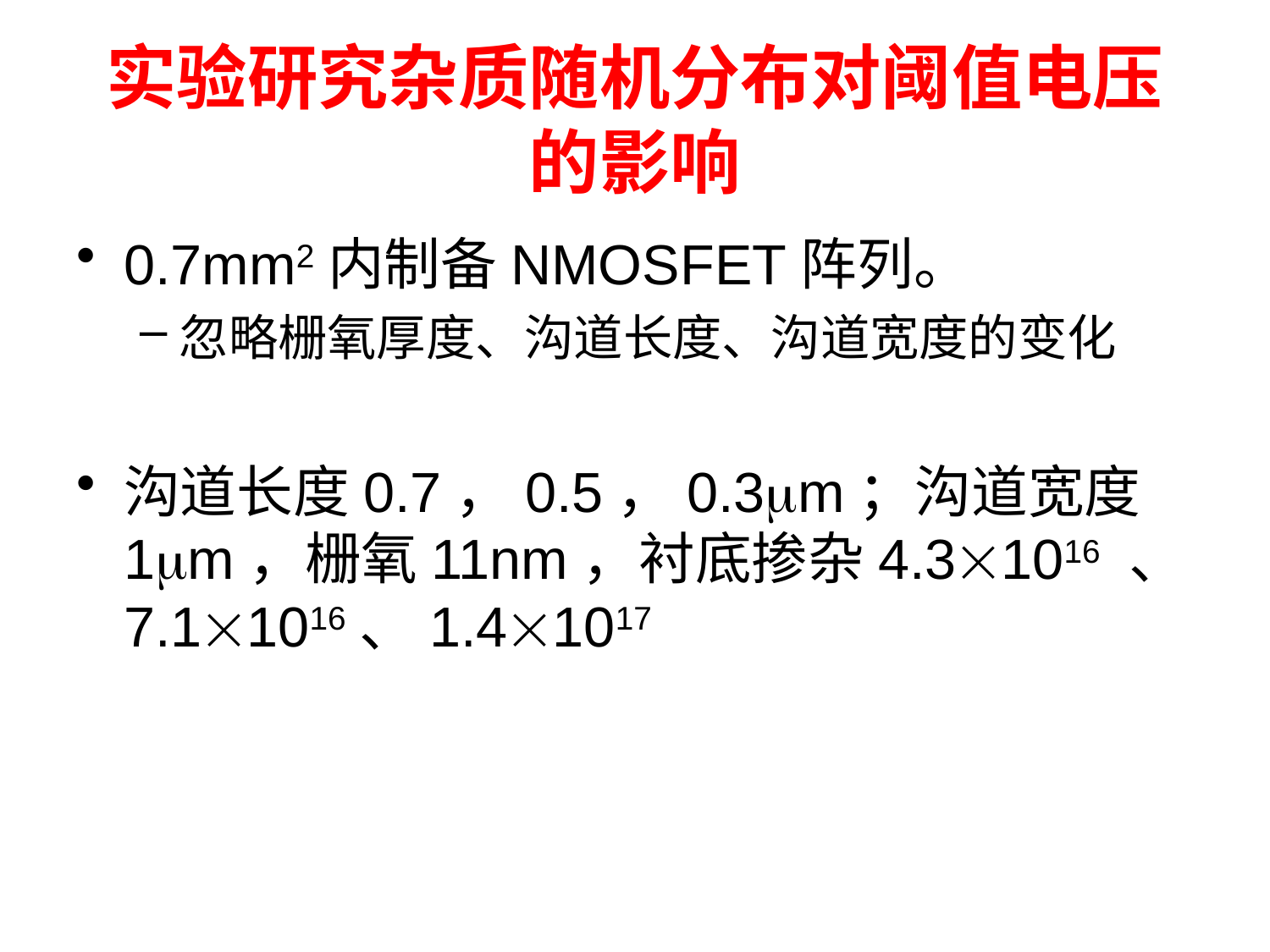

# 实验研究杂质随机分布对阈值电压的影响
0.7mm2内制备NMOSFET阵列。
忽略栅氧厚度、沟道长度、沟道宽度的变化

沟道长度0.7，0.5，0.3μm；沟道宽度1μm，栅氧11nm，衬底掺杂4.3×1016 、7.1×1016、1.4×1017
65